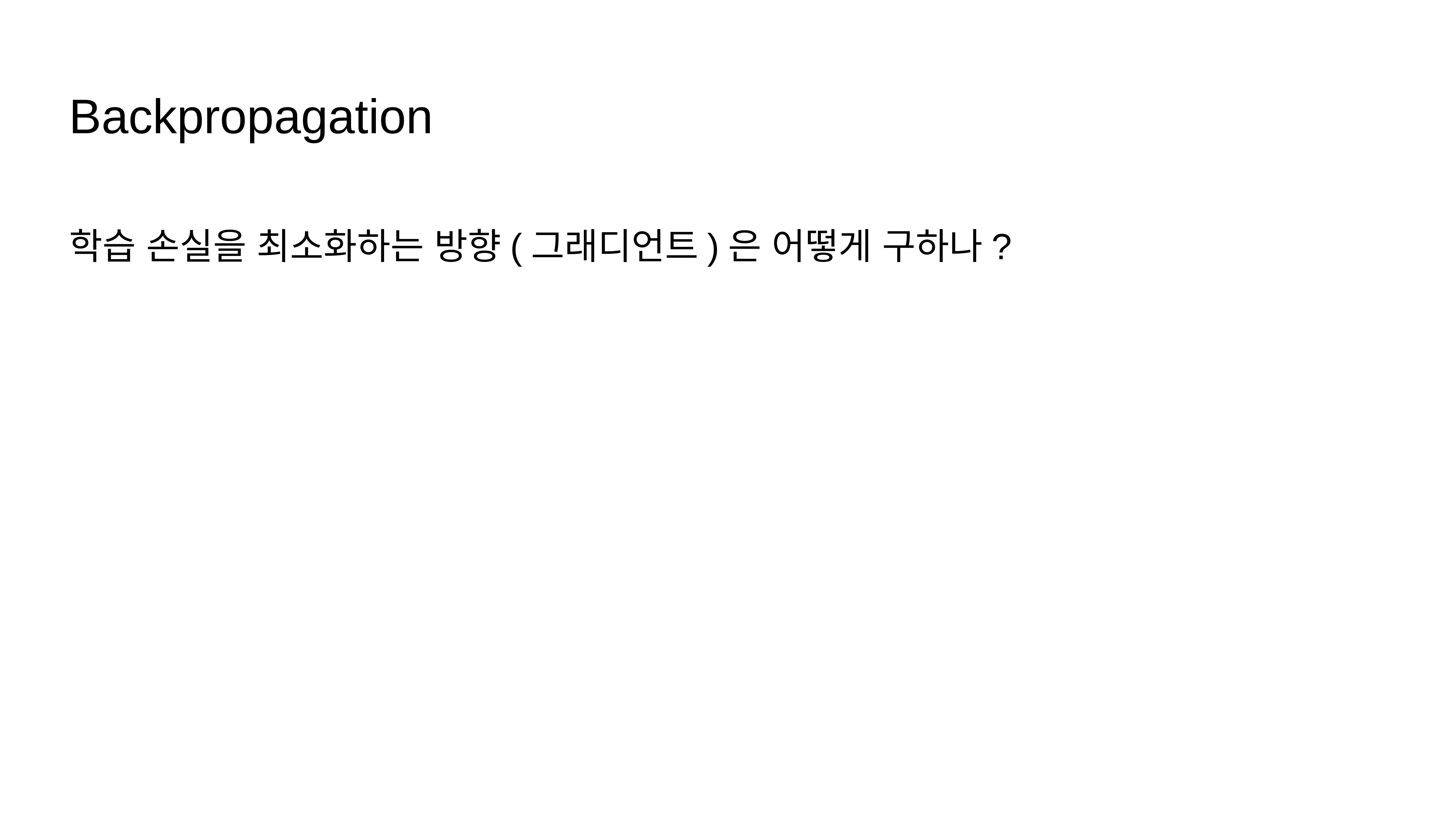

Backpropagation
학습 손실을 최소화하는 방향(그래디언트)은 어떻게 구하나?